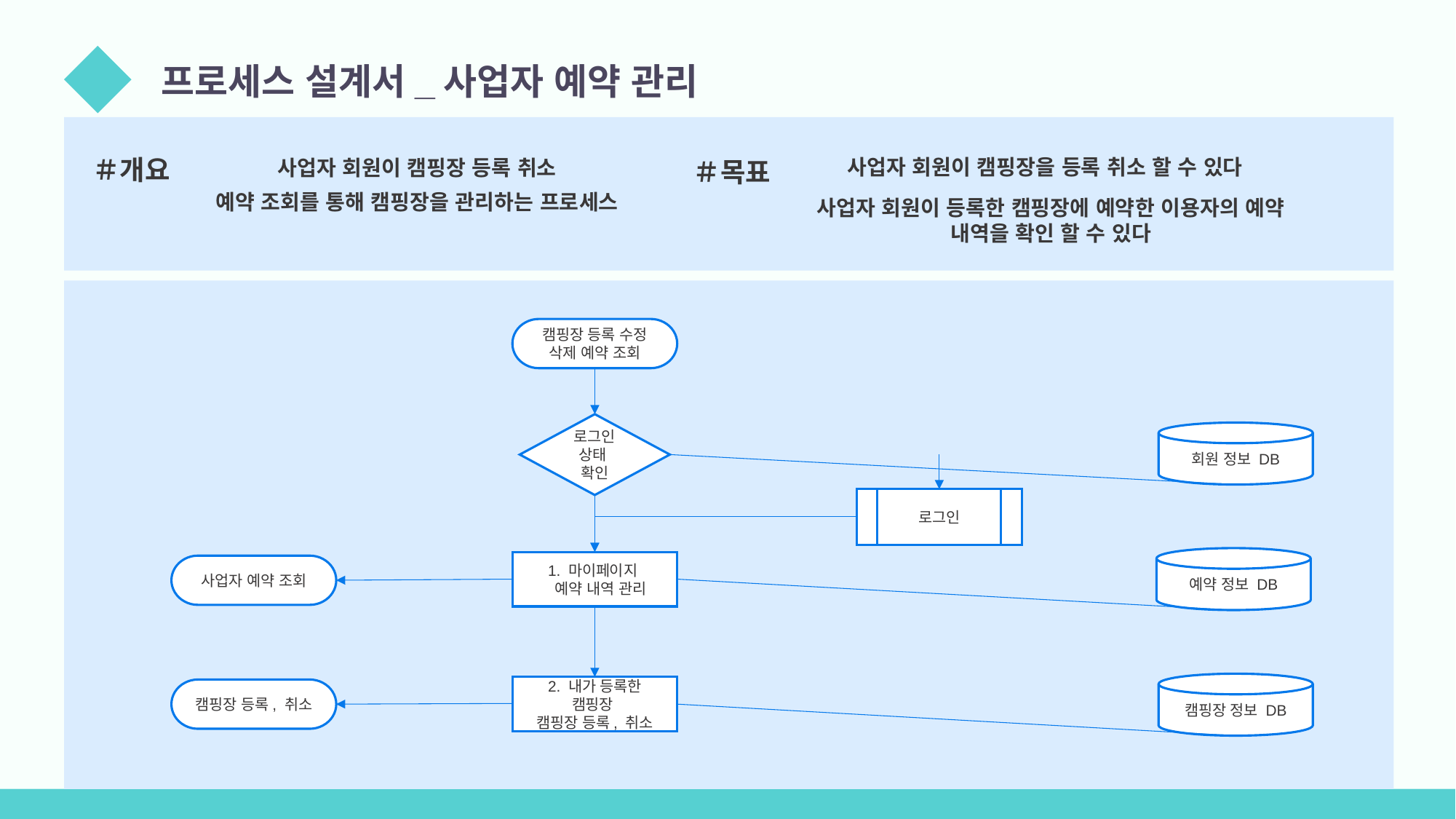

04
프로세스 설계서_사업자 예약 관리

＃개요
사업자 회원이 캠핑장을 등록 취소 할 수 있다
사업자 회원이 캠핑장 등록 취소
예약 조회를 통해 캠핑장을 관리하는 프로세스
＃목표
사업자 회원이 등록한 캠핑장에 예약한 이용자의 예약 내역을 확인 할 수 있다

캠핑장 등록 수정 삭제 예약 조회
로그인 상태
확인
회원 정보 DB
로그인
예약 정보 DB
1. 마이페이지
  예약 내역 관리
사업자 예약 조회
캠핑장 정보 DB
2. 내가 등록한
캠핑장
캠핑장 등록, 취소
캠핑장 등록, 취소